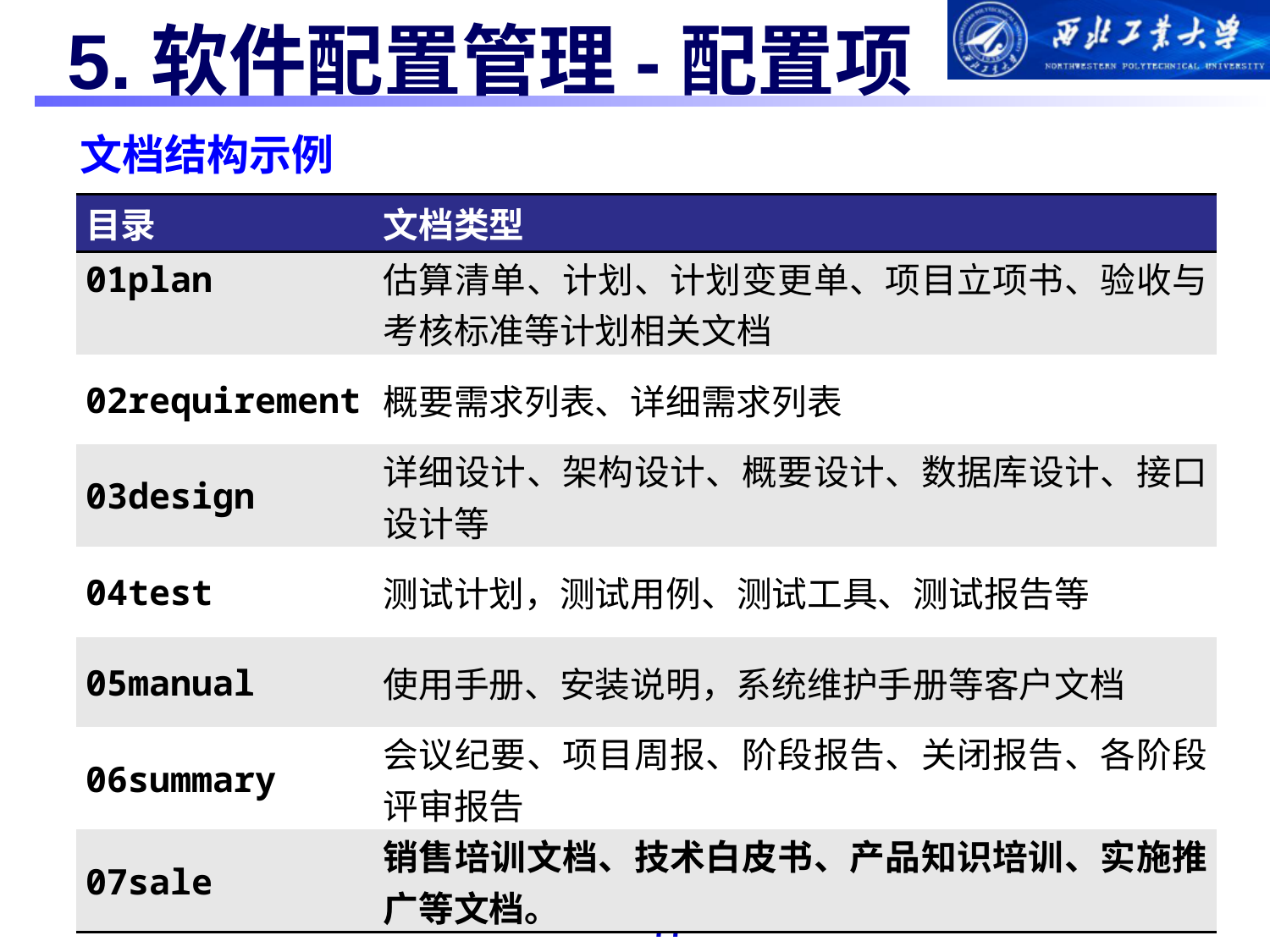

5.软件配置管理-配置项
文档结构示例
| 目录 | 文档类型 |
| --- | --- |
| 01plan | 估算清单、计划、计划变更单、项目立项书、验收与考核标准等计划相关文档 |
| 02requirement | 概要需求列表、详细需求列表 |
| 03design | 详细设计、架构设计、概要设计、数据库设计、接口设计等 |
| 04test | 测试计划，测试用例、测试工具、测试报告等 |
| 05manual | 使用手册、安装说明，系统维护手册等客户文档 |
| 06summary | 会议纪要、项目周报、阶段报告、关闭报告、各阶段评审报告 |
| 07sale | 销售培训文档、技术白皮书、产品知识培训、实施推广等文档。 |